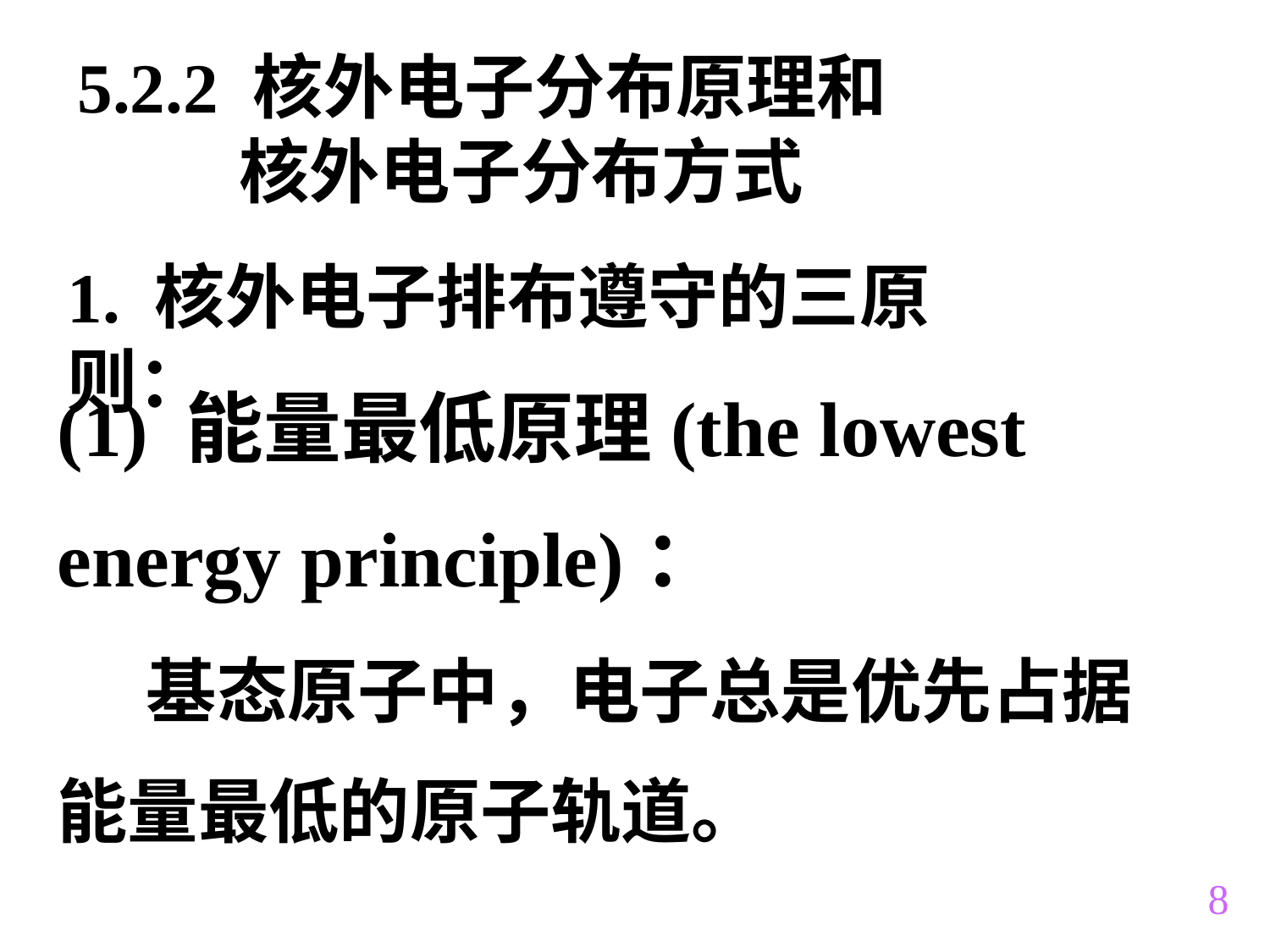

5.2.2 核外电子分布原理和
         核外电子分布方式

1. 核外电子排布遵守的三原则：
(1) 能量最低原理(the lowest energy principle)：
    基态原子中，电子总是优先占据能量最低的原子轨道。